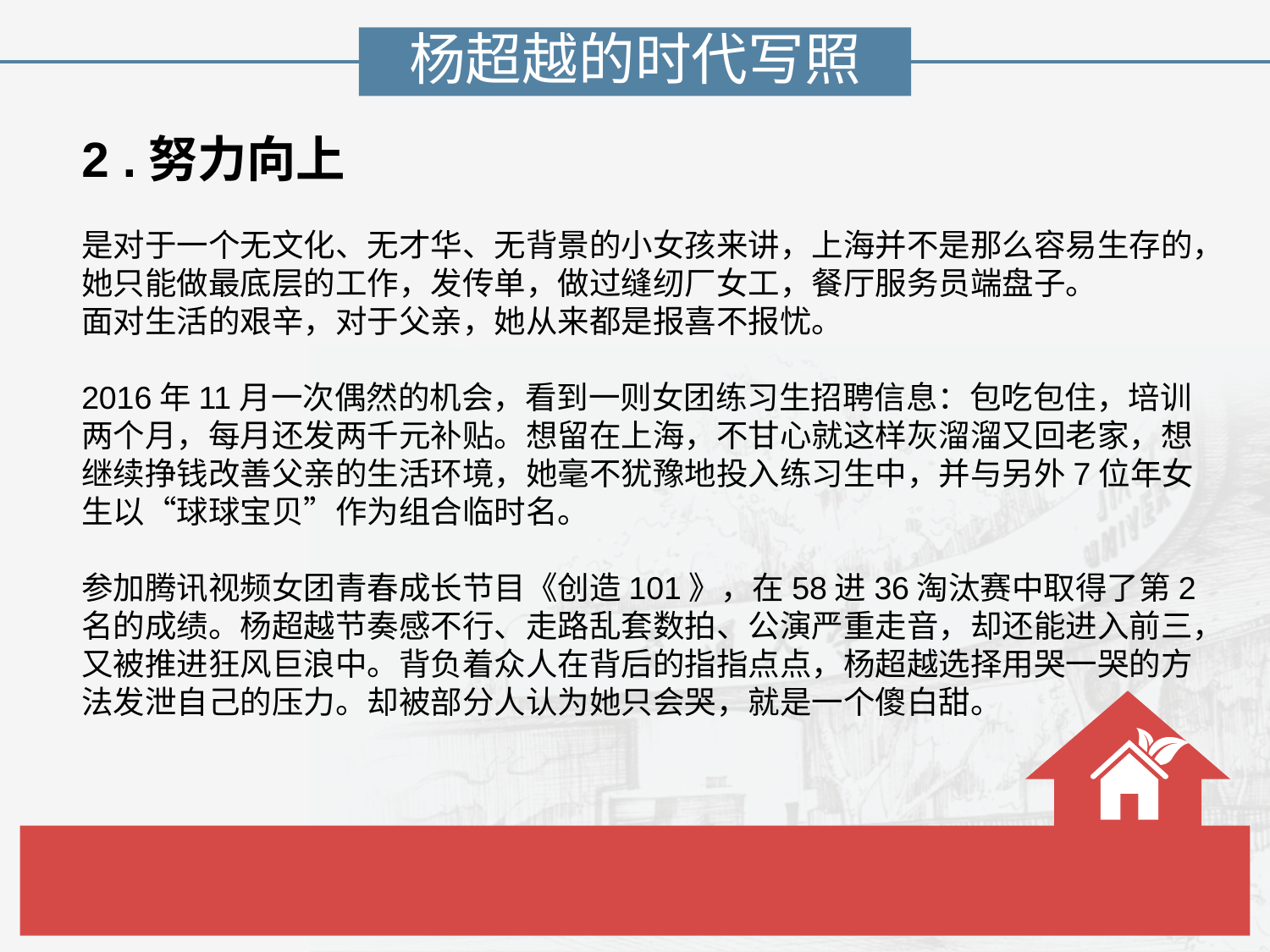

杨超越的时代写照
2 .努力向上

是对于一个无文化、无才华、无背景的小女孩来讲，上海并不是那么容易生存的，她只能做最底层的工作，发传单，做过缝纫厂女工，餐厅服务员端盘子。
面对生活的艰辛，对于父亲，她从来都是报喜不报忧。

2016年11月一次偶然的机会，看到一则女团练习生招聘信息：包吃包住，培训两个月，每月还发两千元补贴。想留在上海，不甘心就这样灰溜溜又回老家，想继续挣钱改善父亲的生活环境，她毫不犹豫地投入练习生中，并与另外7位年女生以“球球宝贝”作为组合临时名。

参加腾讯视频女团青春成长节目《创造101》，在58进36淘汰赛中取得了第2名的成绩。杨超越节奏感不行、走路乱套数拍、公演严重走音，却还能进入前三，又被推进狂风巨浪中。背负着众人在背后的指指点点，杨超越选择用哭一哭的方法发泄自己的压力。却被部分人认为她只会哭，就是一个傻白甜。